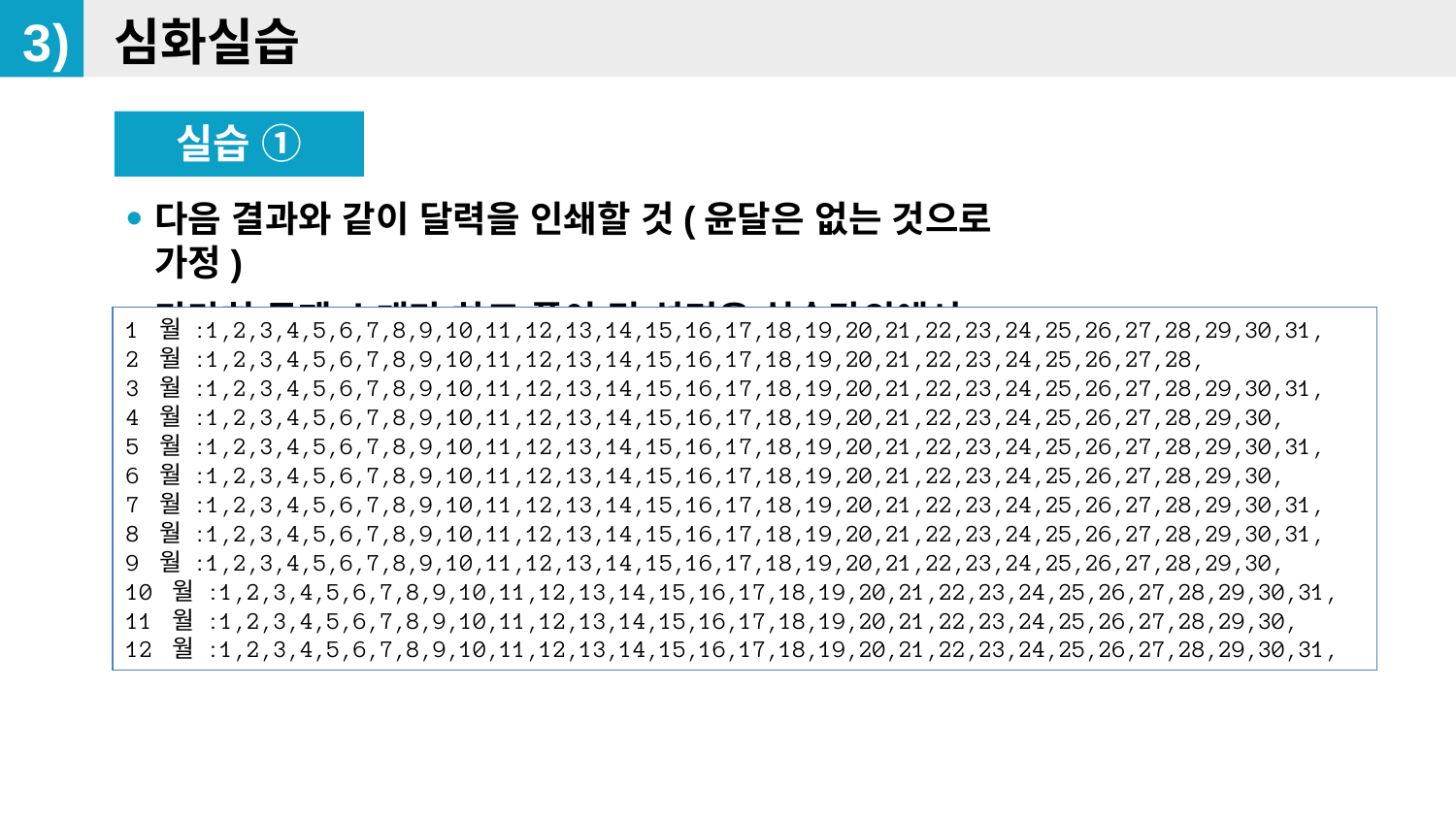

3)
심화실습
실습 ①
다음 결과와 같이 달력을 인쇄할 것(윤달은 없는 것으로 가정)
간단히 문제 소개만 하고 풀이 및 설명은 실습강의에서 다룸
1 월 :1,2,3,4,5,6,7,8,9,10,11,12,13,14,15,16,17,18,19,20,21,22,23,24,25,26,27,28,29,30,31,
2 월 :1,2,3,4,5,6,7,8,9,10,11,12,13,14,15,16,17,18,19,20,21,22,23,24,25,26,27,28,
3 월 :1,2,3,4,5,6,7,8,9,10,11,12,13,14,15,16,17,18,19,20,21,22,23,24,25,26,27,28,29,30,31,
4 월 :1,2,3,4,5,6,7,8,9,10,11,12,13,14,15,16,17,18,19,20,21,22,23,24,25,26,27,28,29,30,
5 월 :1,2,3,4,5,6,7,8,9,10,11,12,13,14,15,16,17,18,19,20,21,22,23,24,25,26,27,28,29,30,31,
6 월 :1,2,3,4,5,6,7,8,9,10,11,12,13,14,15,16,17,18,19,20,21,22,23,24,25,26,27,28,29,30,
7 월 :1,2,3,4,5,6,7,8,9,10,11,12,13,14,15,16,17,18,19,20,21,22,23,24,25,26,27,28,29,30,31,
8 월 :1,2,3,4,5,6,7,8,9,10,11,12,13,14,15,16,17,18,19,20,21,22,23,24,25,26,27,28,29,30,31,
9 월 :1,2,3,4,5,6,7,8,9,10,11,12,13,14,15,16,17,18,19,20,21,22,23,24,25,26,27,28,29,30,
10 월 :1,2,3,4,5,6,7,8,9,10,11,12,13,14,15,16,17,18,19,20,21,22,23,24,25,26,27,28,29,30,31,
11 월 :1,2,3,4,5,6,7,8,9,10,11,12,13,14,15,16,17,18,19,20,21,22,23,24,25,26,27,28,29,30,
12 월 :1,2,3,4,5,6,7,8,9,10,11,12,13,14,15,16,17,18,19,20,21,22,23,24,25,26,27,28,29,30,31,